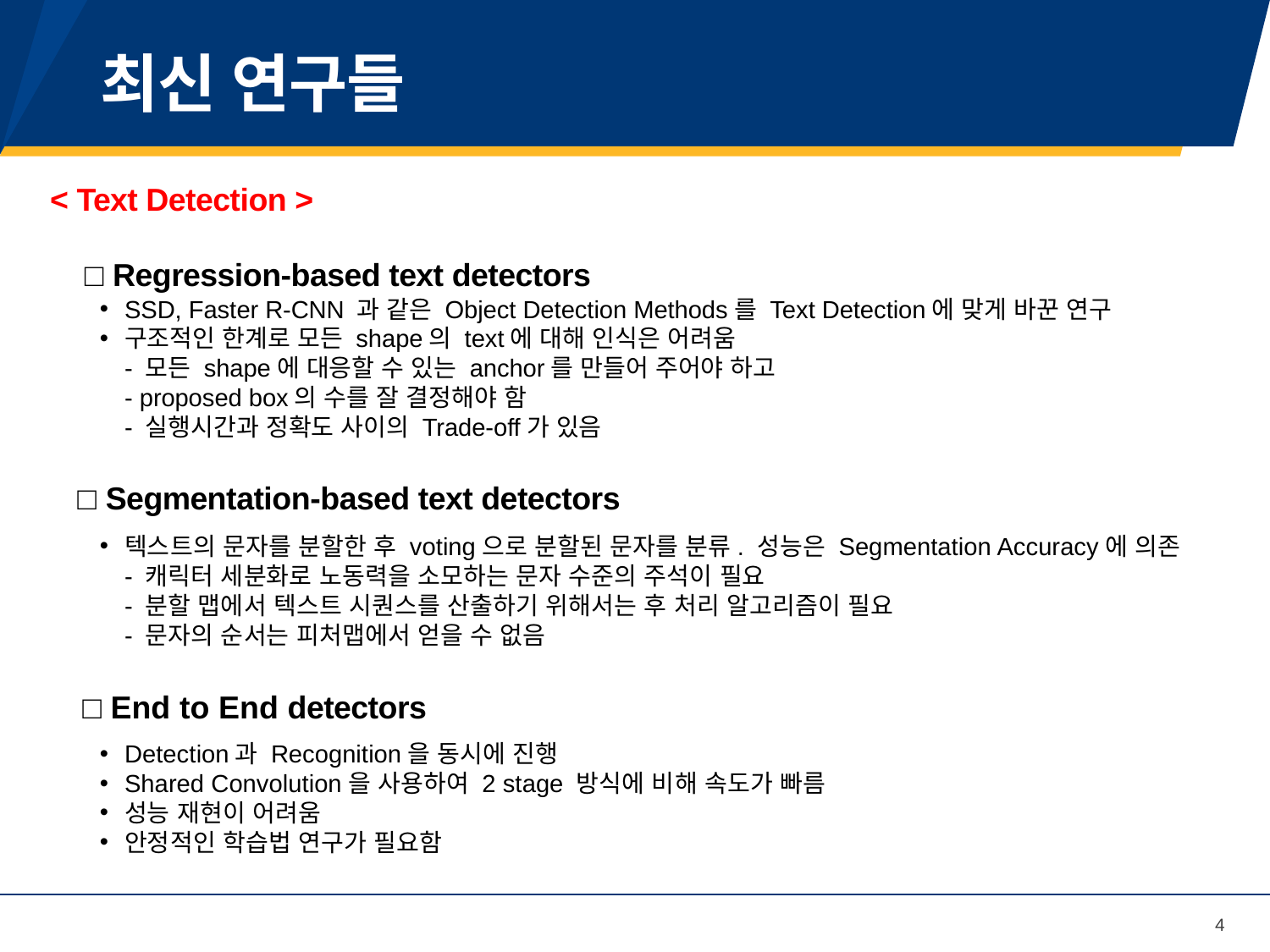

# 최신 연구들
< Text Detection >
□ Regression-based text detectors
SSD, Faster R-CNN 과 같은 Object Detection Methods를 Text Detection에 맞게 바꾼 연구
구조적인 한계로 모든 shape의 text에 대해 인식은 어려움
- 모든 shape에 대응할 수 있는 anchor를 만들어 주어야 하고
- proposed box의 수를 잘 결정해야 함
- 실행시간과 정확도 사이의 Trade-off가 있음
□ Segmentation-based text detectors
텍스트의 문자를 분할한 후 voting으로 분할된 문자를 분류. 성능은 Segmentation Accuracy에 의존
- 캐릭터 세분화로 노동력을 소모하는 문자 수준의 주석이 필요
- 분할 맵에서 텍스트 시퀀스를 산출하기 위해서는 후 처리 알고리즘이 필요
- 문자의 순서는 피처맵에서 얻을 수 없음
□ End to End detectors
Detection과 Recognition을 동시에 진행
Shared Convolution을 사용하여 2 stage 방식에 비해 속도가 빠름
성능 재현이 어려움
안정적인 학습법 연구가 필요함
4